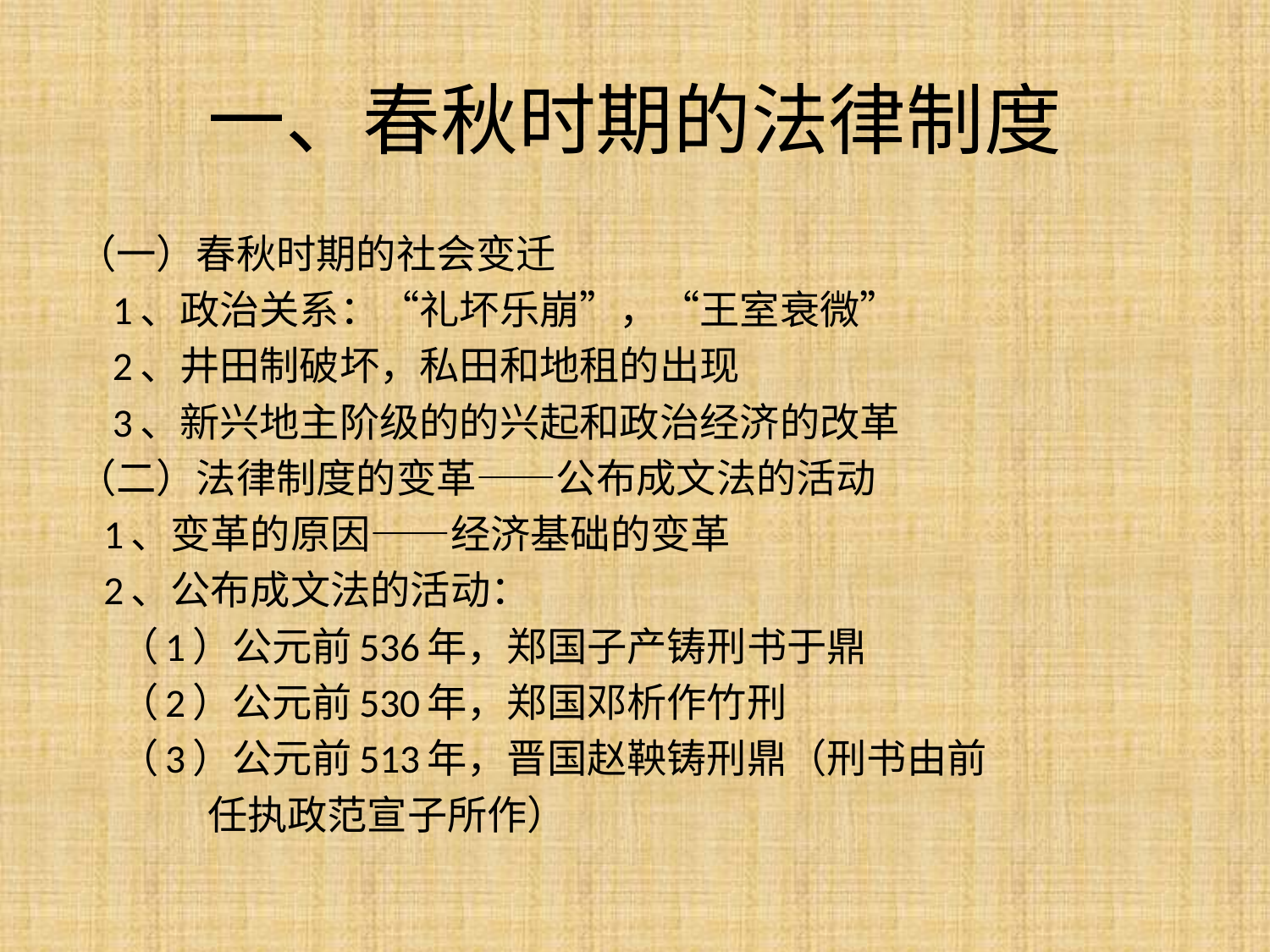

# 一、春秋时期的法律制度
（一）春秋时期的社会变迁
    1、政治关系：“礼坏乐崩”，“王室衰微”
    2、井田制破坏，私田和地租的出现
    3、新兴地主阶级的的兴起和政治经济的改革
（二）法律制度的变革——公布成文法的活动
   1、变革的原因——经济基础的变革
   2、公布成文法的活动：
    （1）公元前536年，郑国子产铸刑书于鼎
    （2）公元前530年，郑国邓析作竹刑
    （3）公元前513年，晋国赵鞅铸刑鼎（刑书由前
              任执政范宣子所作）